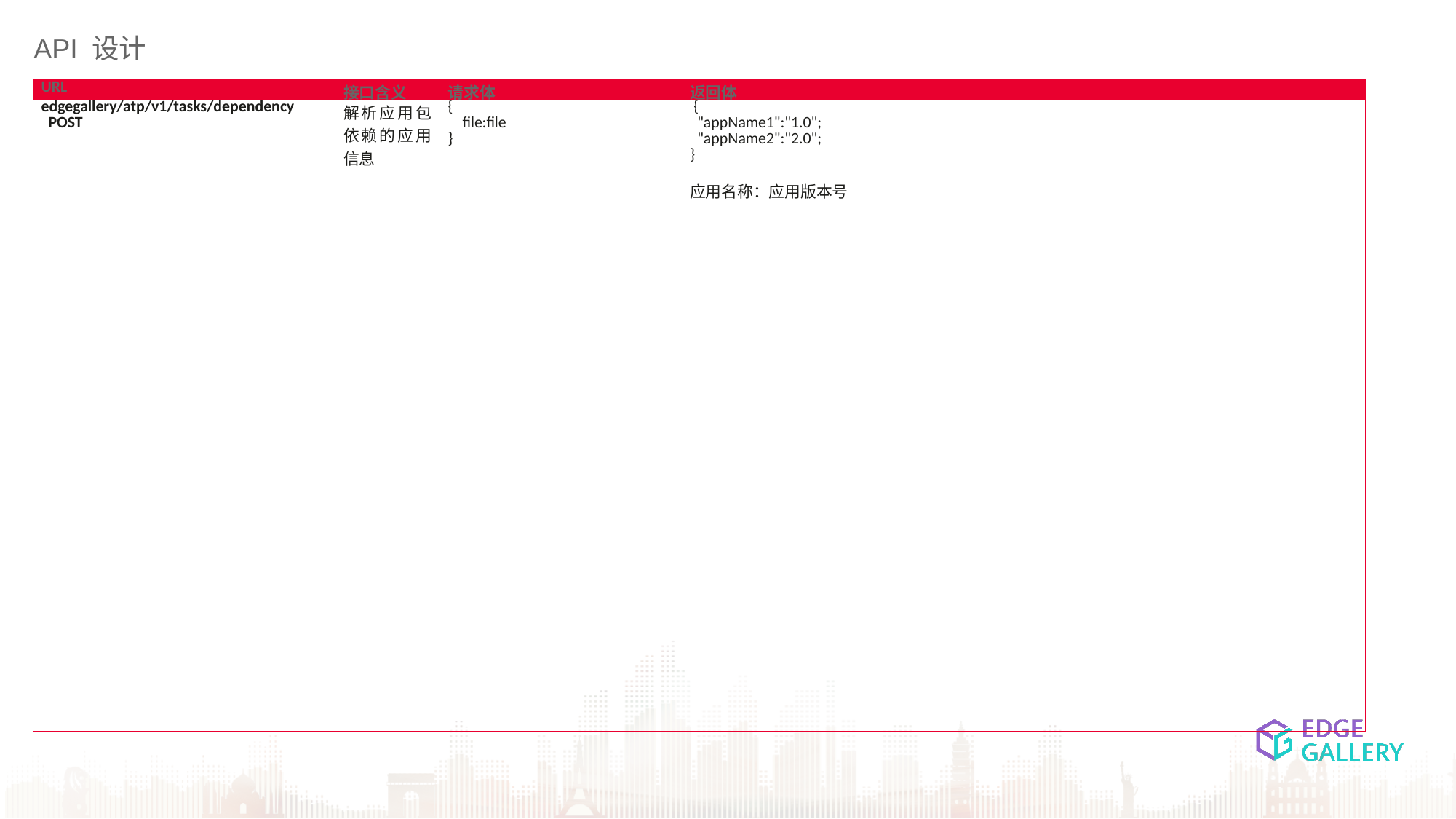

API 设计
| URL | 接口含义 | 请求体 | 返回体 |
| --- | --- | --- | --- |
| edgegallery/atp/v1/tasks/dependency POST | 解析应用包依赖的应用信息 | { file:file } | { "appName1":"1.0"; "appName2":"2.0"; } 应用名称：应用版本号 |